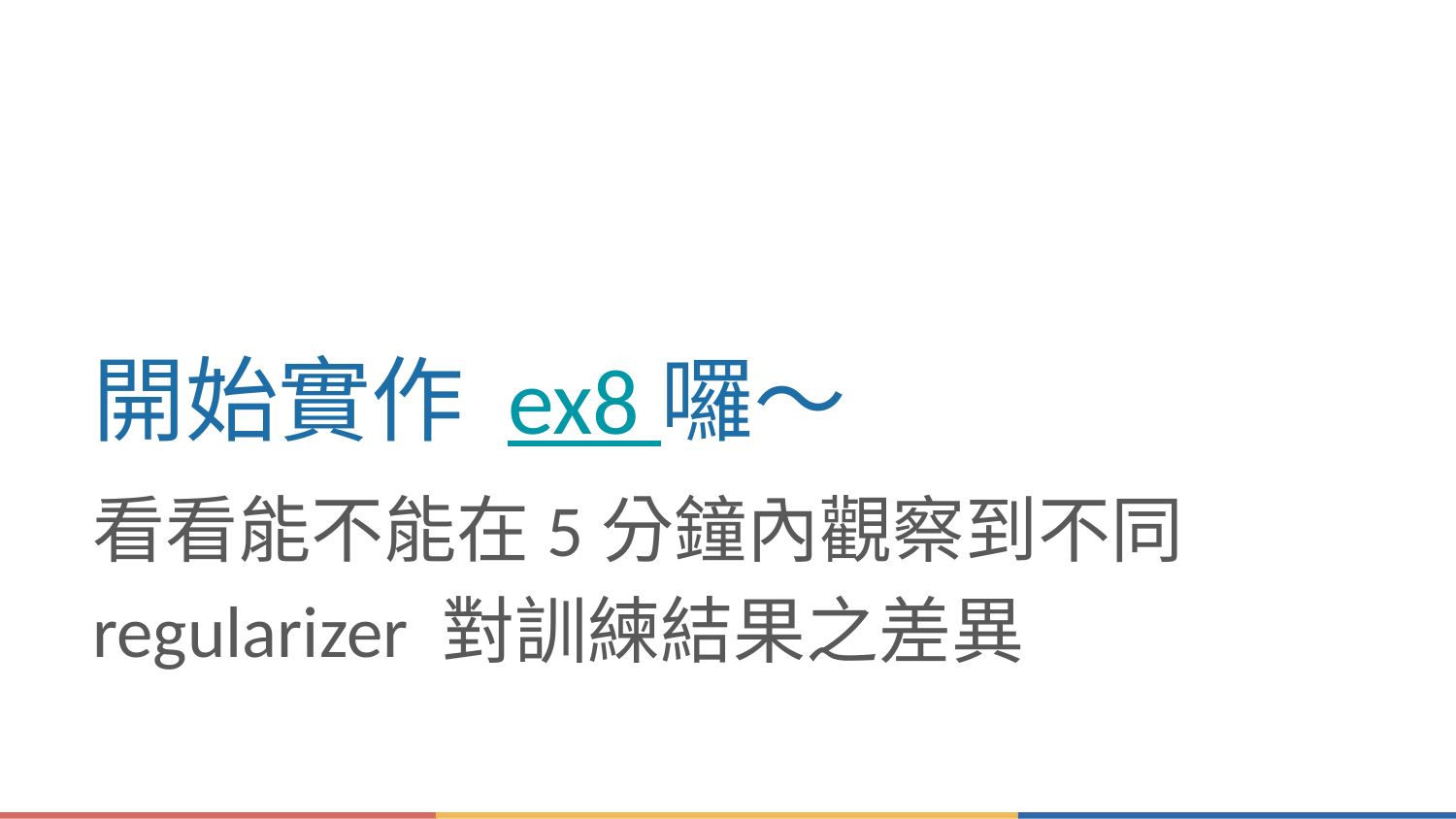

# 開始實作 ex8 囉～
看看能不能在5分鐘內觀察到不同  regularizer 對訓練結果之差異